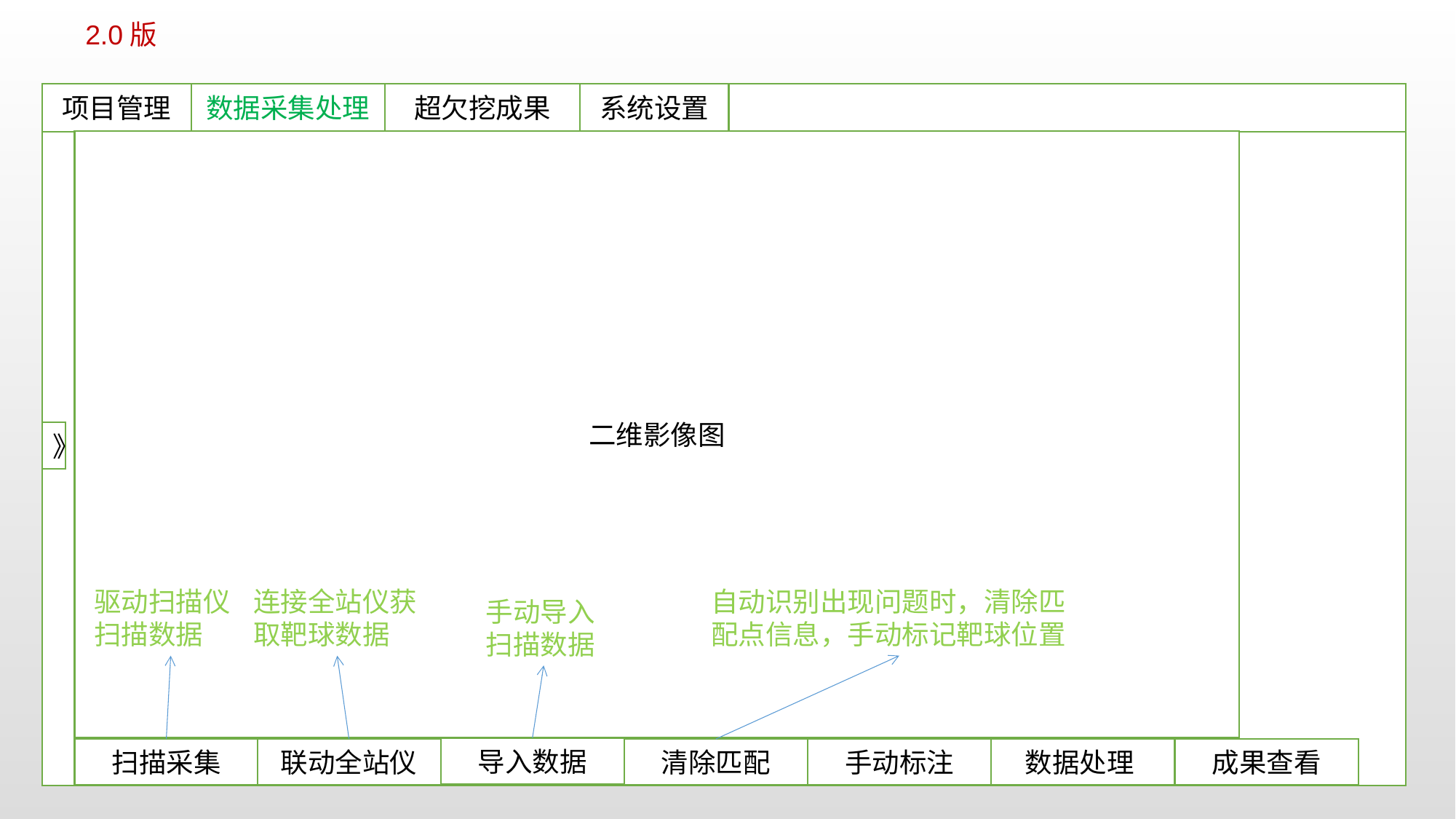

2.0版

项目管理
数据采集处理
超欠挖成果
系统设置
二维影像图
》
驱动扫描仪扫描数据
连接全站仪获取靶球数据
自动识别出现问题时，清除匹配点信息，手动标记靶球位置
手动导入扫描数据
导入数据
扫描采集
联动全站仪
清除匹配
手动标注
数据处理
成果查看